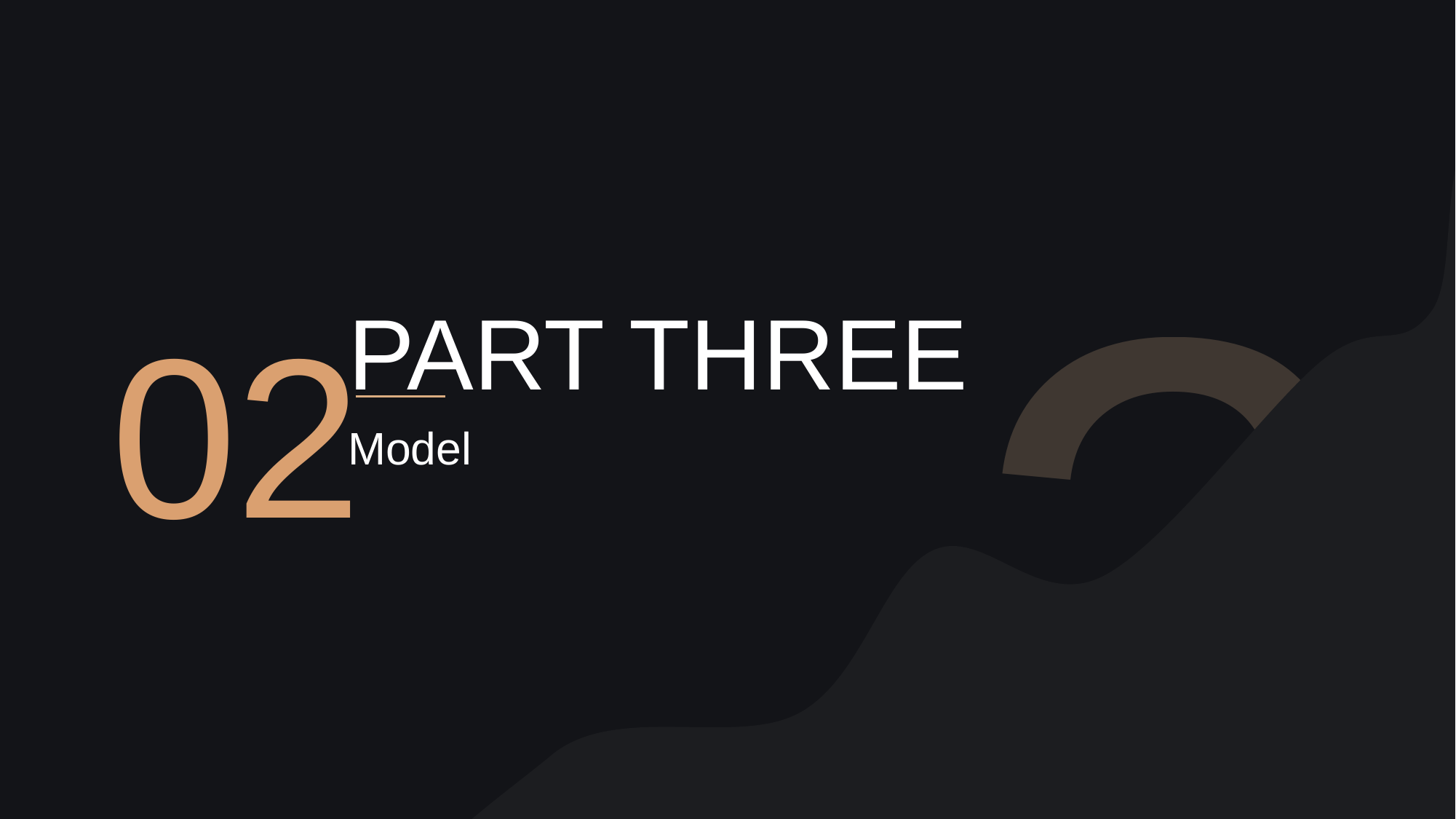

问题二
问题一
2

问题五
02

PART THREE
问题三
Model
问题七
问题四
问题六